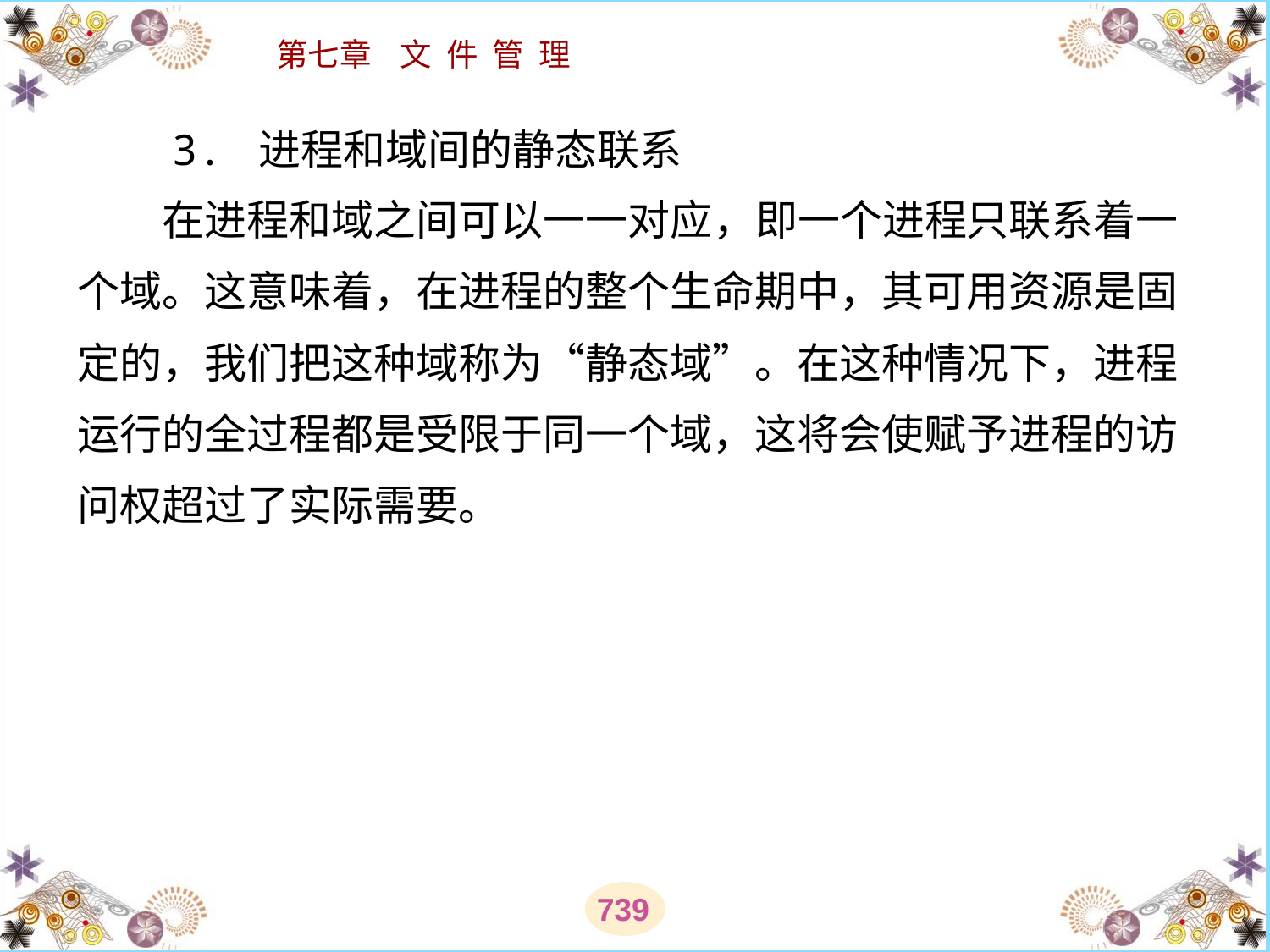

# 3. 进程和域间的静态联系 　　在进程和域之间可以一一对应，即一个进程只联系着一个域。这意味着，在进程的整个生命期中，其可用资源是固定的，我们把这种域称为“静态域”。在这种情况下，进程运行的全过程都是受限于同一个域，这将会使赋予进程的访问权超过了实际需要。